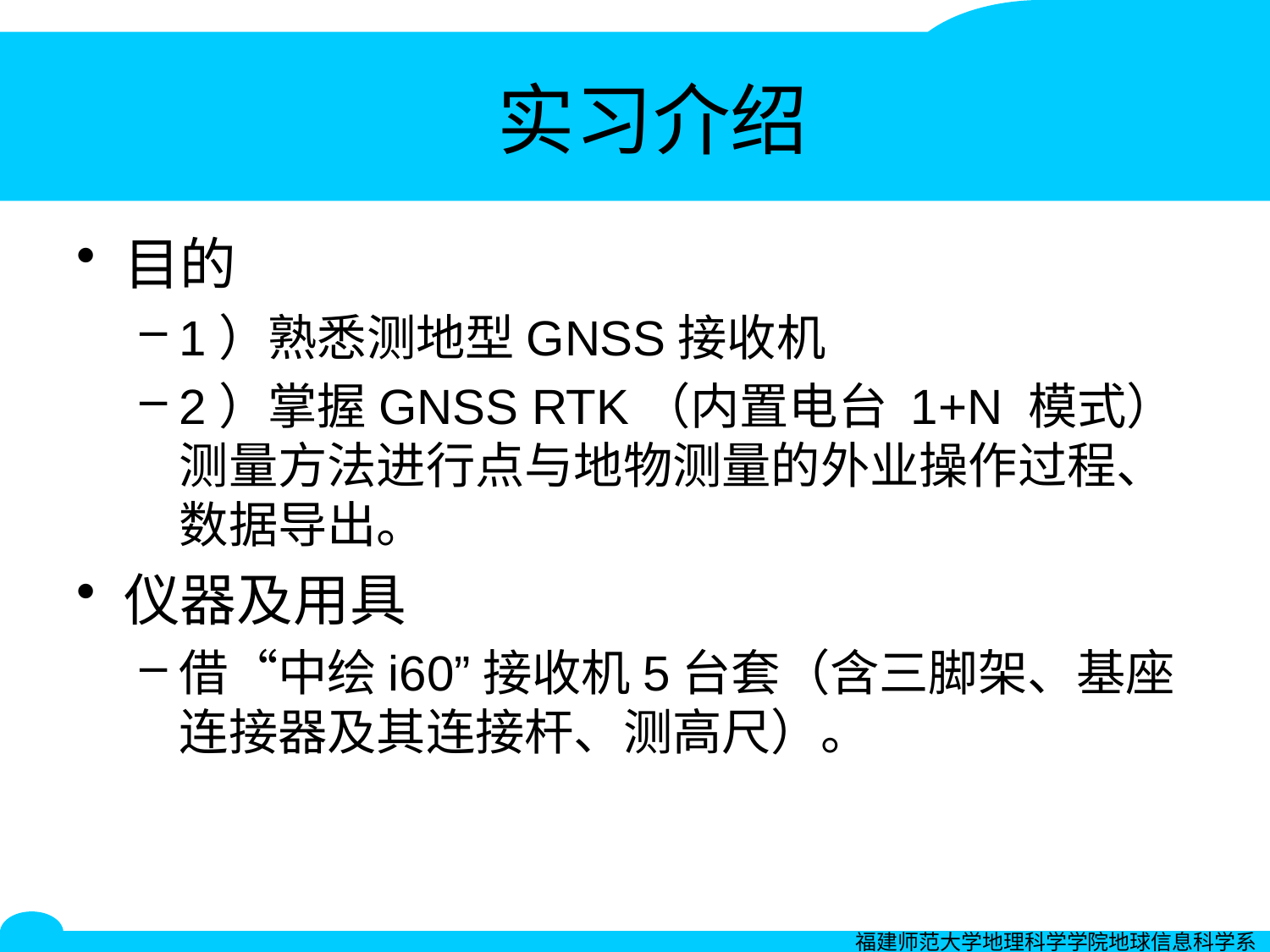

# 实习介绍
目的
1）熟悉测地型GNSS接收机
2）掌握GNSS RTK（内置电台 1+N 模式）测量方法进行点与地物测量的外业操作过程、数据导出。
仪器及用具
借“中绘i60”接收机5台套（含三脚架、基座连接器及其连接杆、测高尺）。